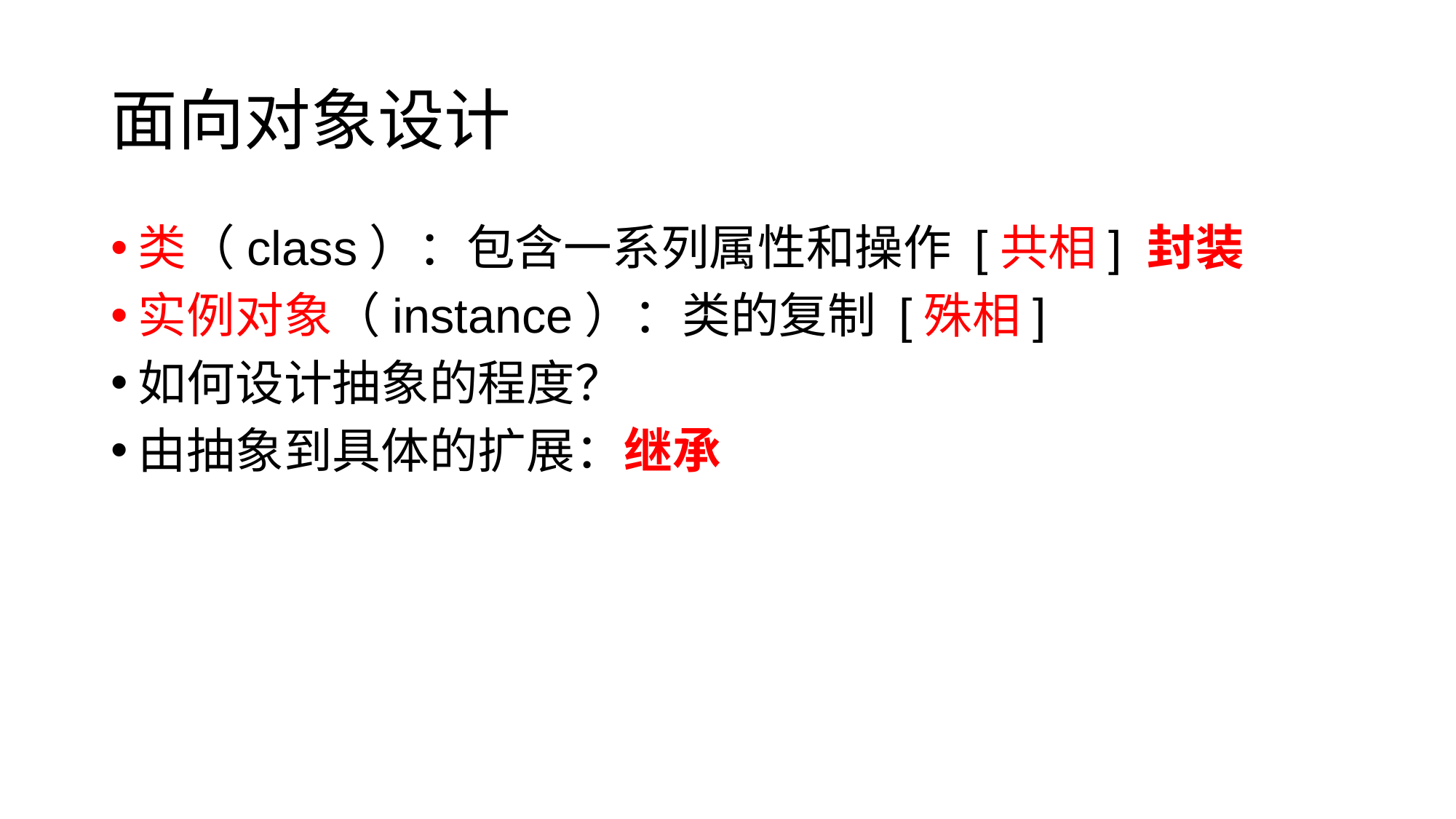

# 面向对象设计
类（class）：包含一系列属性和操作 [共相] 封装
实例对象（instance）：类的复制 [殊相]
如何设计抽象的程度？
由抽象到具体的扩展：继承